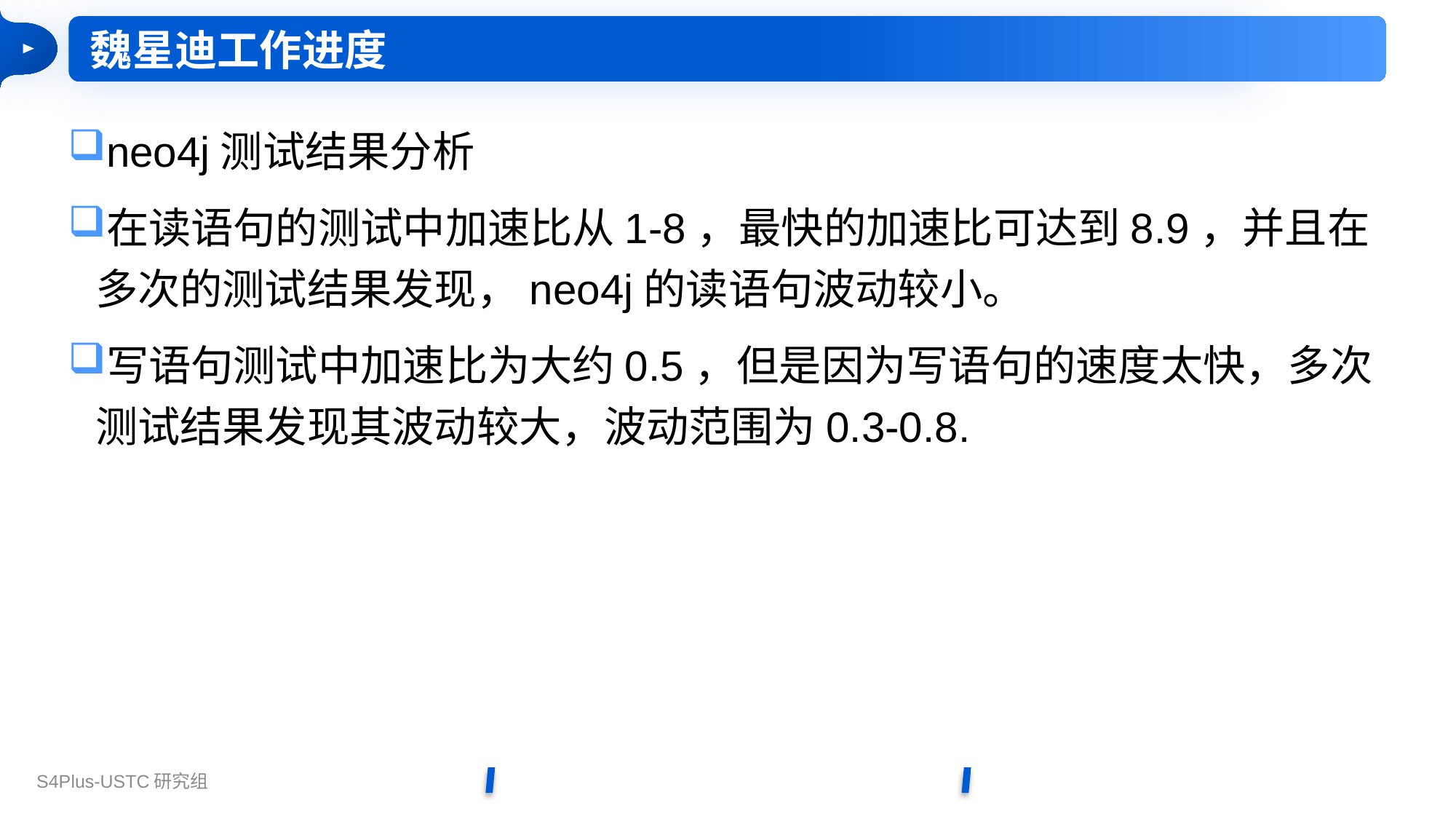

魏星迪工作进度
neo4j测试结果分析
在读语句的测试中加速比从1-8，最快的加速比可达到8.9，并且在多次的测试结果发现，neo4j的读语句波动较小。
写语句测试中加速比为大约0.5，但是因为写语句的速度太快，多次测试结果发现其波动较大，波动范围为0.3-0.8.